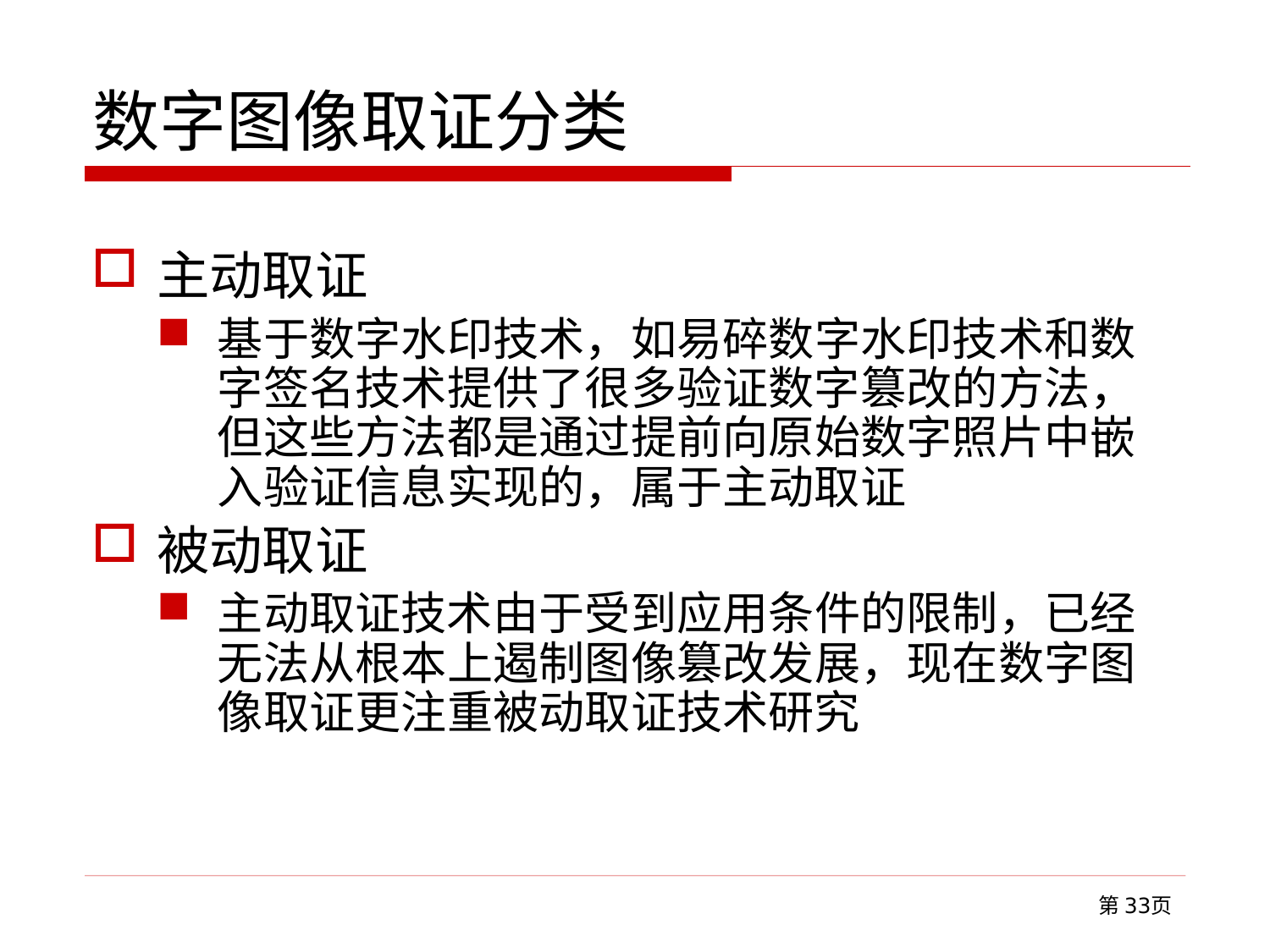

# 数字图像取证分类
主动取证
基于数字水印技术，如易碎数字水印技术和数字签名技术提供了很多验证数字篡改的方法，但这些方法都是通过提前向原始数字照片中嵌入验证信息实现的，属于主动取证
被动取证
主动取证技术由于受到应用条件的限制，已经无法从根本上遏制图像篡改发展，现在数字图像取证更注重被动取证技术研究
33